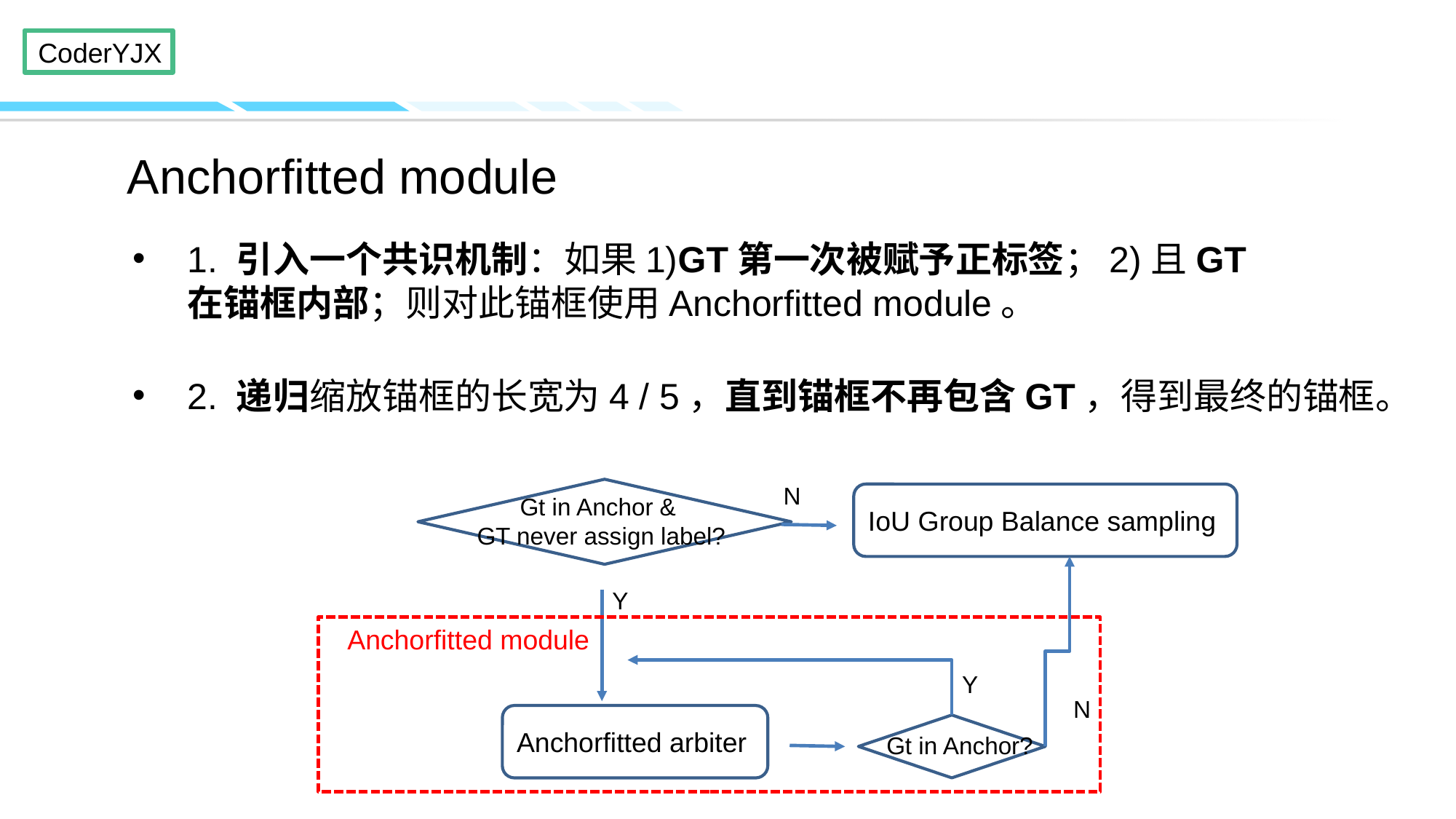

# Anchorfitted module
1. 引入一个共识机制：如果1)GT第一次被赋予正标签；2)且GT在锚框内部；则对此锚框使用Anchorfitted module。
2. 递归缩放锚框的长宽为4 / 5，直到锚框不再包含GT，得到最终的锚框。

N

IoU Group Balance sampling
Gt in Anchor &
GT never assign label?
Y
Anchorfitted module

Y
N
Anchorfitted arbiter

Gt in Anchor?